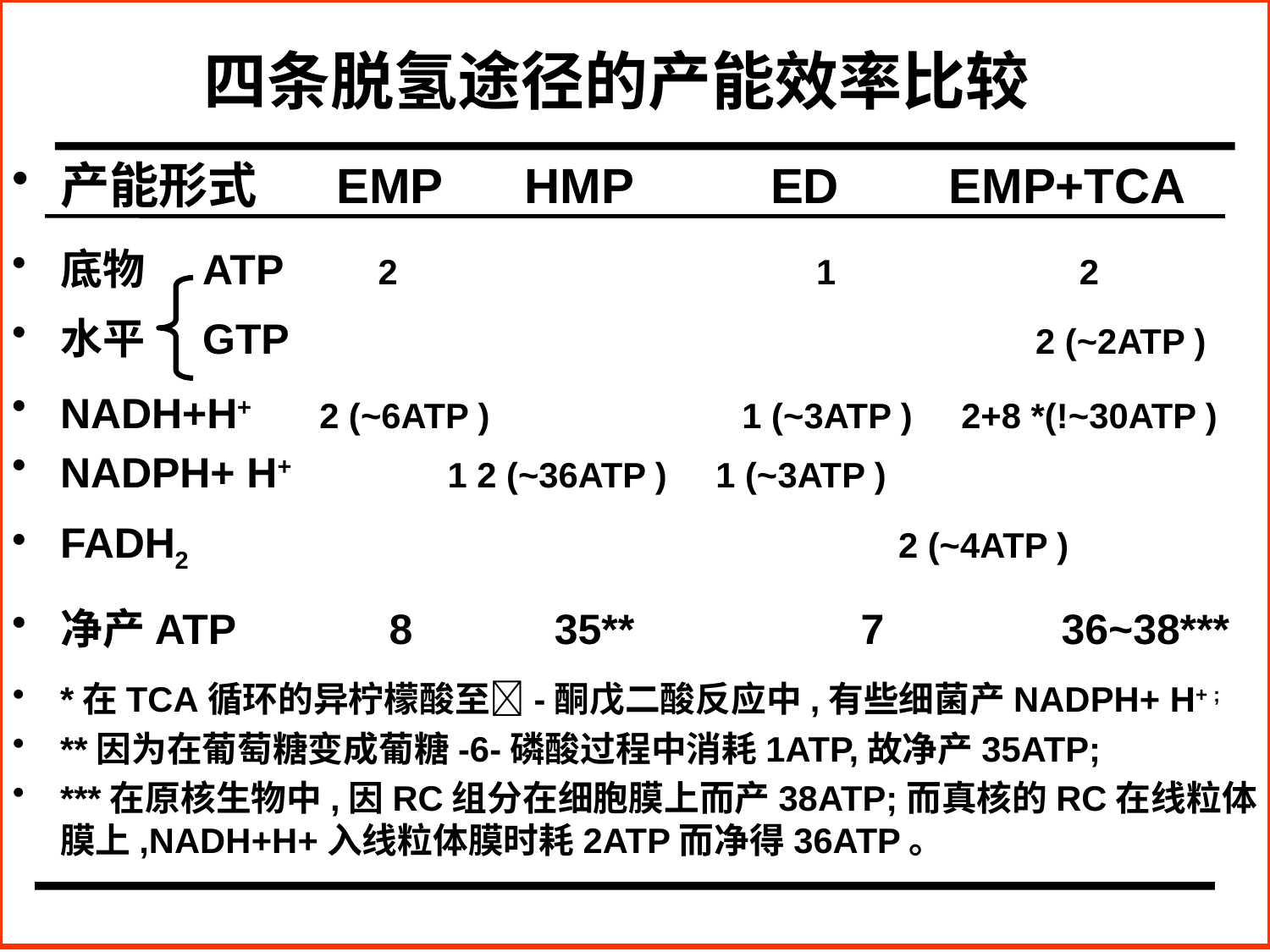

四条脱氢途径的产能效率比较
产能形式      EMP      HMP          ED        EMP+TCA
底物     ATP        2               　　　　　　 　1                         2
水平     GTP                                               　　　　2 (~2ATP )
NADH+H+          2 (~6ATP )      　　　　　1 (~3ATP )     2+8 *(!~30ATP )
NADPH+ H+                       1 2 (~36ATP )     1 (~3ATP )
FADH2                                                                                　　　　　　2 (~4ATP )
净产ATP             8            35**   　　　　7               36~38***
*在TCA循环的异柠檬酸至α-酮戊二酸反应中,有些细菌产NADPH+ H+ ;
**因为在葡萄糖变成葡糖-6-磷酸过程中消耗1ATP,故净产35ATP;
***在原核生物中,因RC组分在细胞膜上而产38ATP;而真核的RC在线粒体膜上,NADH+H+入线粒体膜时耗2ATP而净得36ATP。